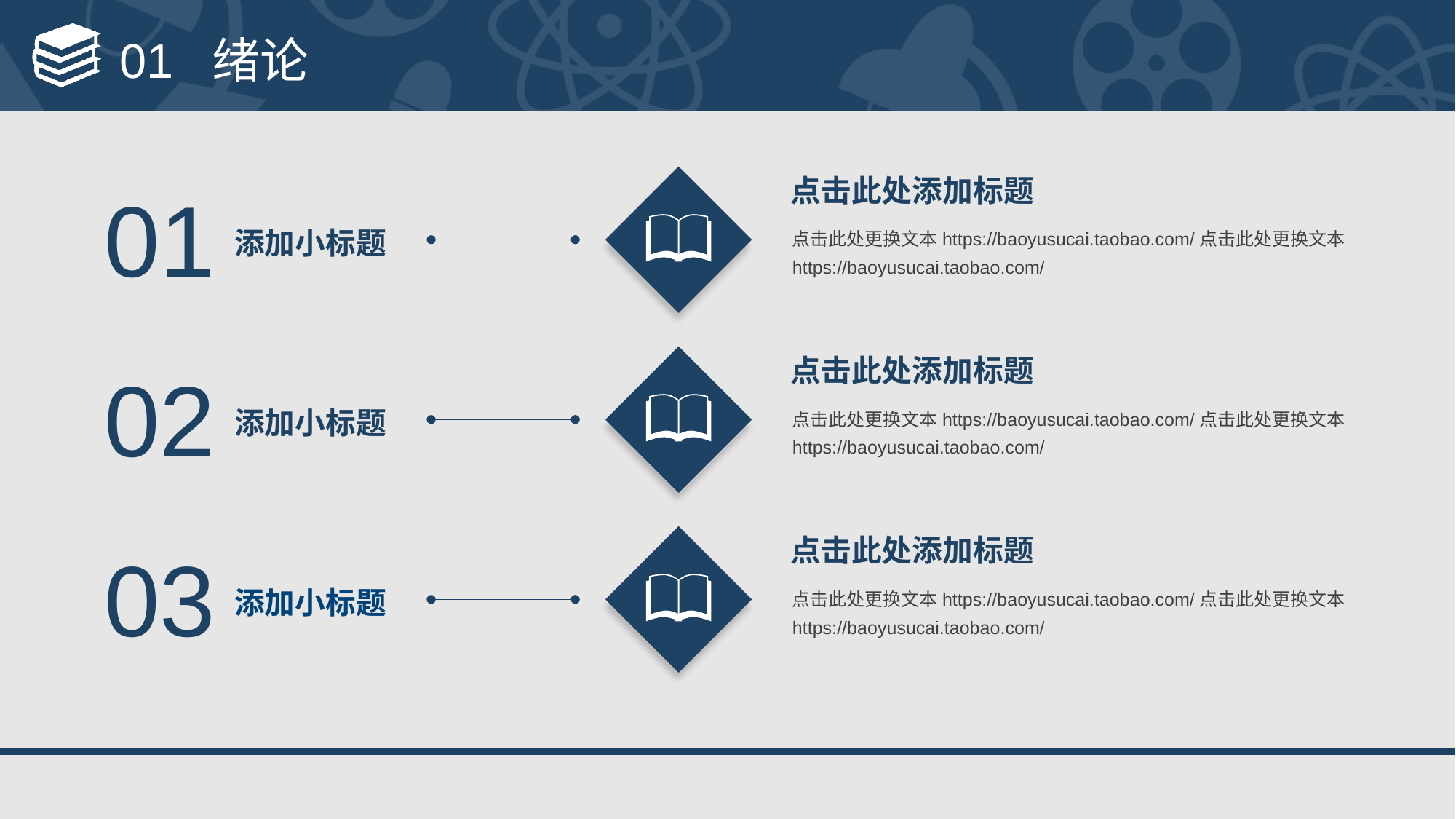

# 01  绪论
点击此处添加标题
点击此处更换文本https://baoyusucai.taobao.com/点击此处更换文本https://baoyusucai.taobao.com/

01
添加小标题
点击此处添加标题
点击此处更换文本https://baoyusucai.taobao.com/点击此处更换文本https://baoyusucai.taobao.com/

02
添加小标题
点击此处添加标题
点击此处更换文本https://baoyusucai.taobao.com/点击此处更换文本https://baoyusucai.taobao.com/

03
添加小标题